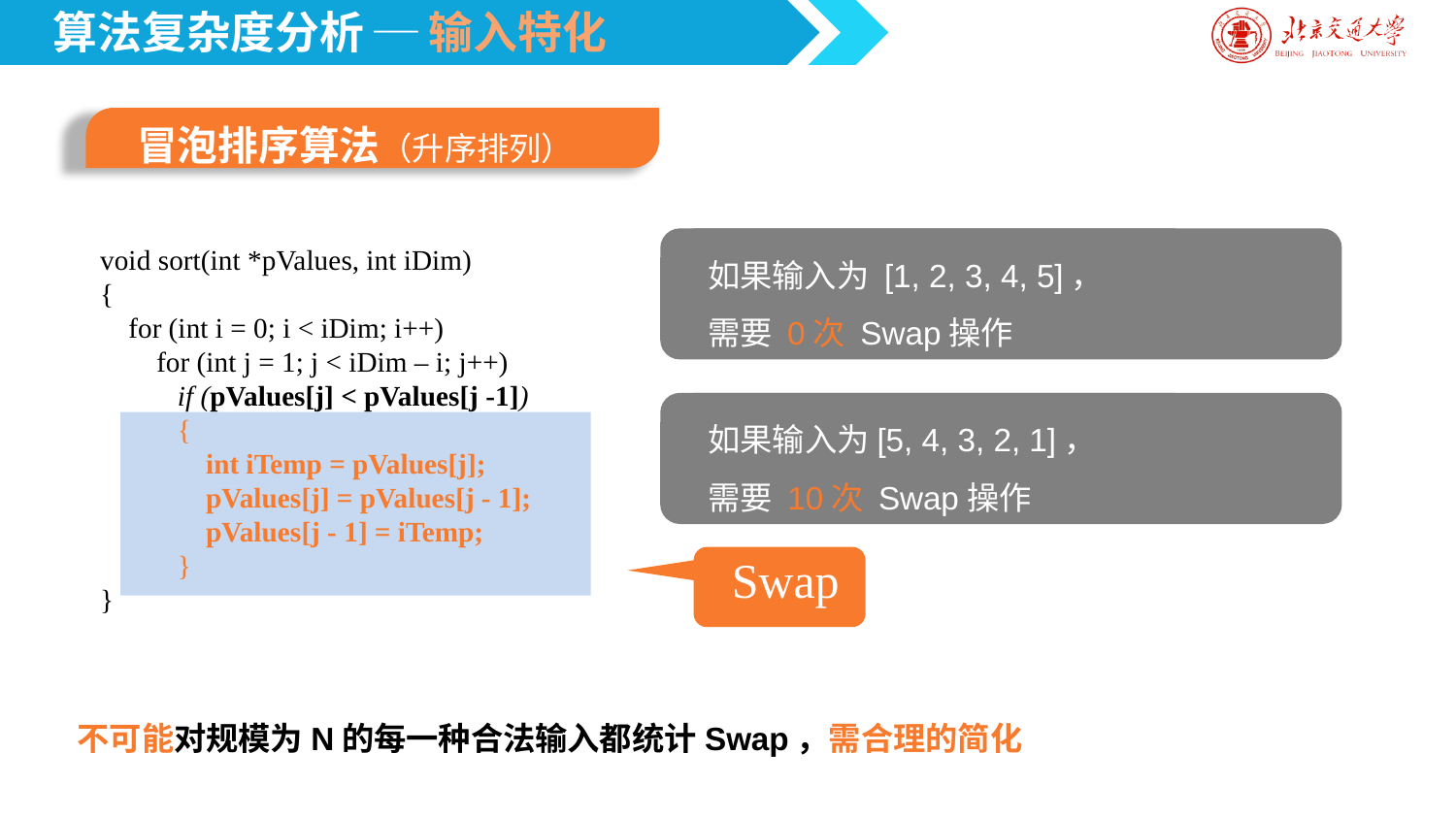

算法复杂度分析 ─ 输入特化
冒泡排序算法（升序排列）

2. 1 图像

如果输入为 [1, 2, 3, 4, 5]，
需要 0次 Swap操作

void sort(int *pValues, int iDim)
{
    for (int i = 0; i < iDim; i++)
        for (int j = 1; j < iDim – i; j++)
           if (pValues[j] < pValues[j -1])
           {
               int iTemp = pValues[j];
               pValues[j] = pValues[j - 1];
               pValues[j - 1] = iTemp;
           }
}

如果输入为[5, 4, 3, 2, 1]，
需要 10次 Swap操作

Swap

不可能对规模为N的每一种合法输入都统计Swap，需合理的简化